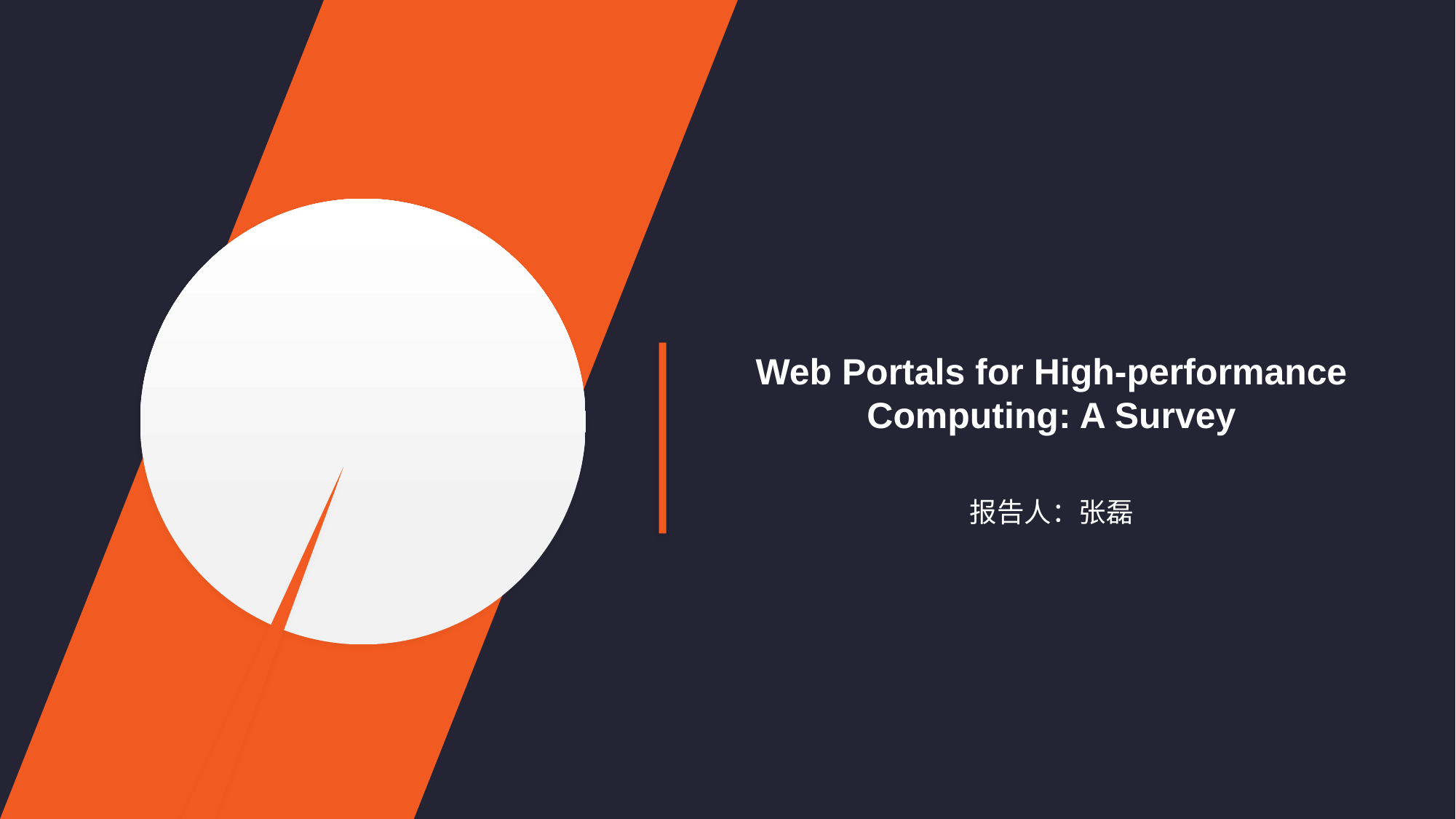

Web Portals for High-performance Computing: A Survey

报告人：张磊